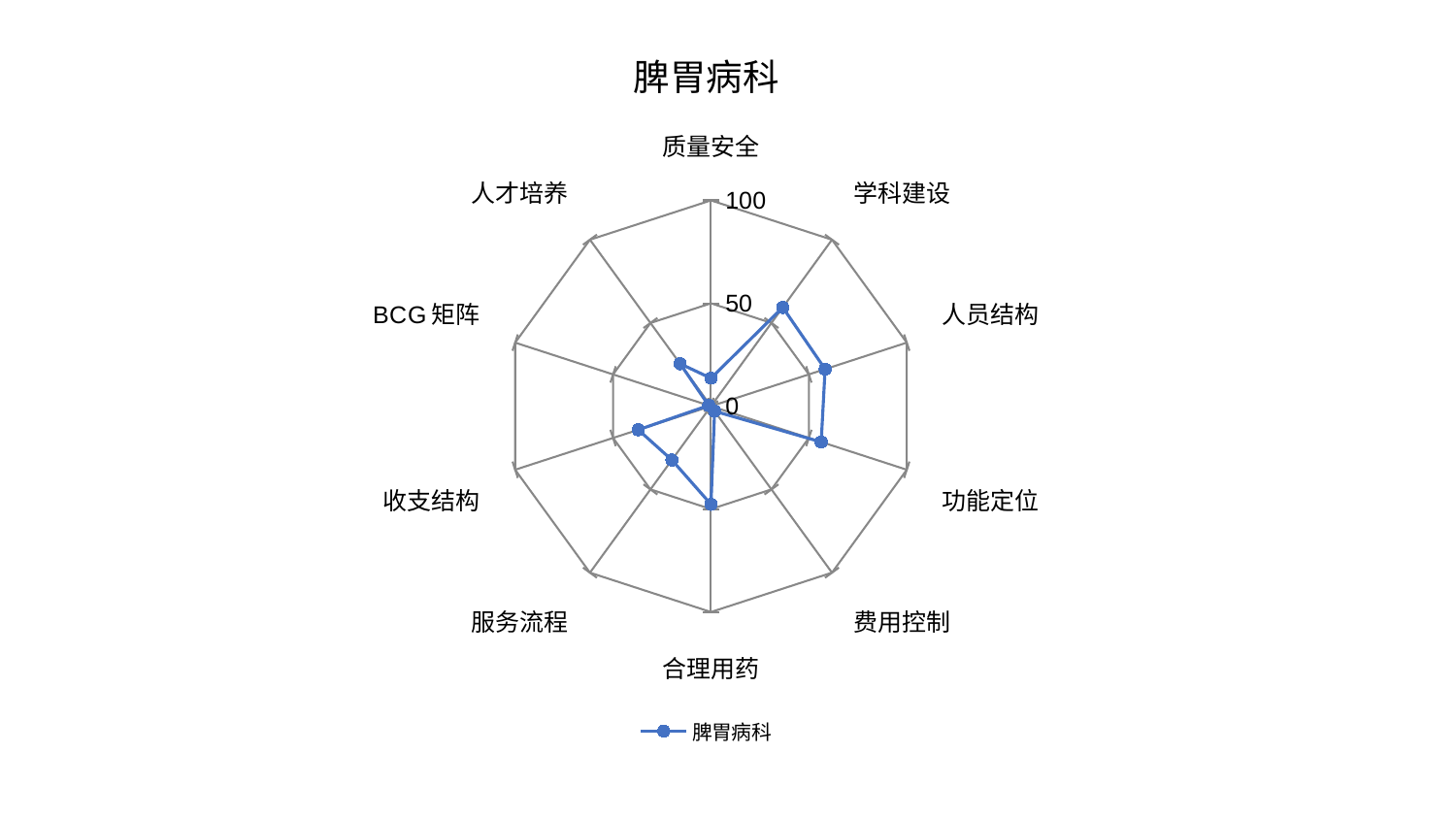

### Chart: 脾胃病科

| Category | 脾胃病科 |
|---|---|
| 质量安全 | 13.602692676631795 |
| 学科建设 | 59.326118350749745 |
| 人员结构 | 58.299919297691936 |
| 功能定位 | 56.319428842069236 |
| 费用控制 | 3.0237945747503647 |
| 合理用药 | 47.6999292547613 |
| 服务流程 | 32.319838049468075 |
| 收支结构 | 37.13061590386182 |
| BCG矩阵 | 1.169176713106945 |
| 人才培养 | 25.504991260473542 |
134